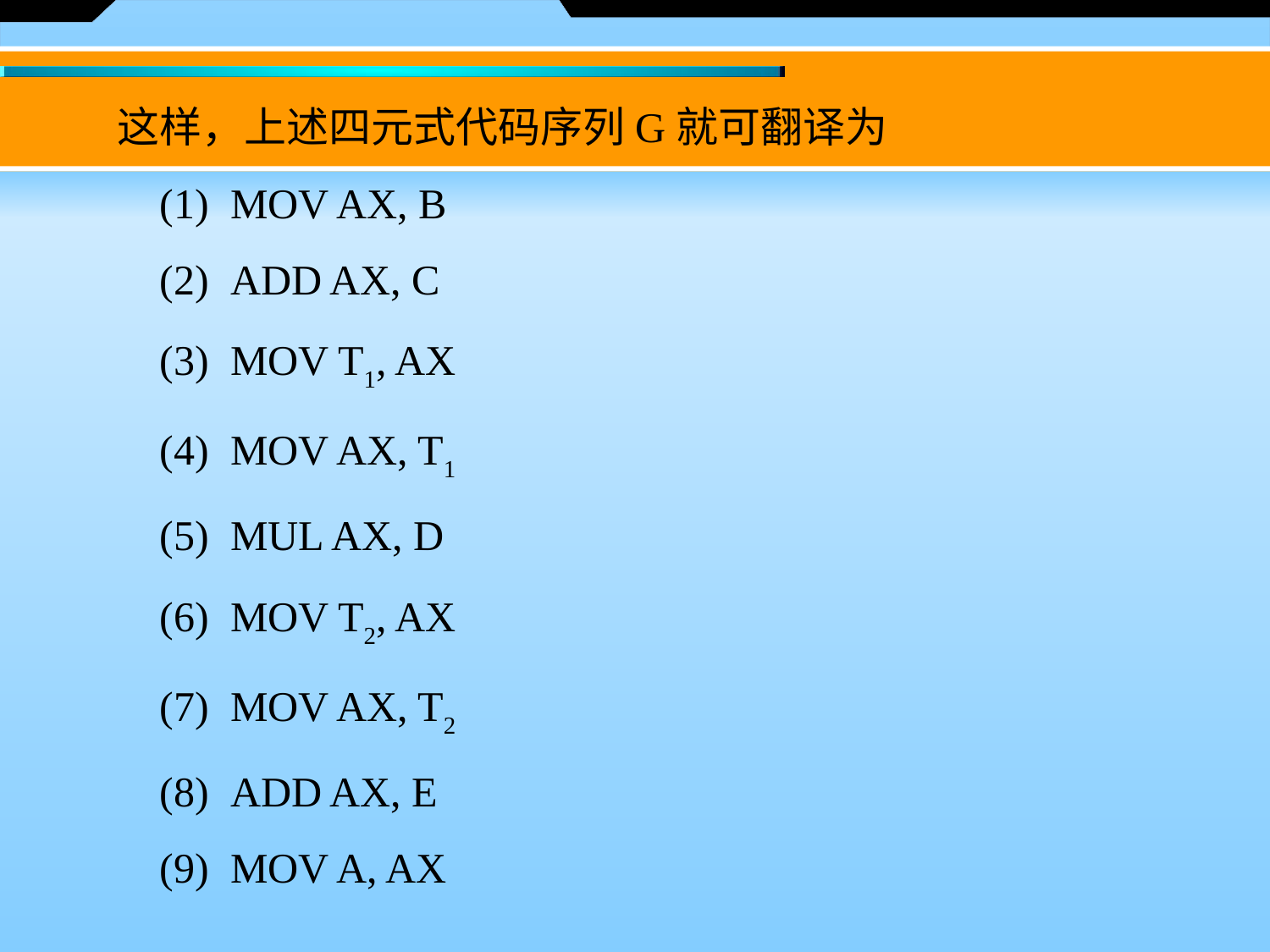

这样，上述四元式代码序列G就可翻译为
(1)  MOV AX, B
(2)  ADD AX, C
(3)  MOV T1, AX
(4)  MOV AX, T1
(5)  MUL AX, D
(6)  MOV T2, AX
(7)  MOV AX, T2
(8)  ADD AX, E
(9)  MOV A, AX